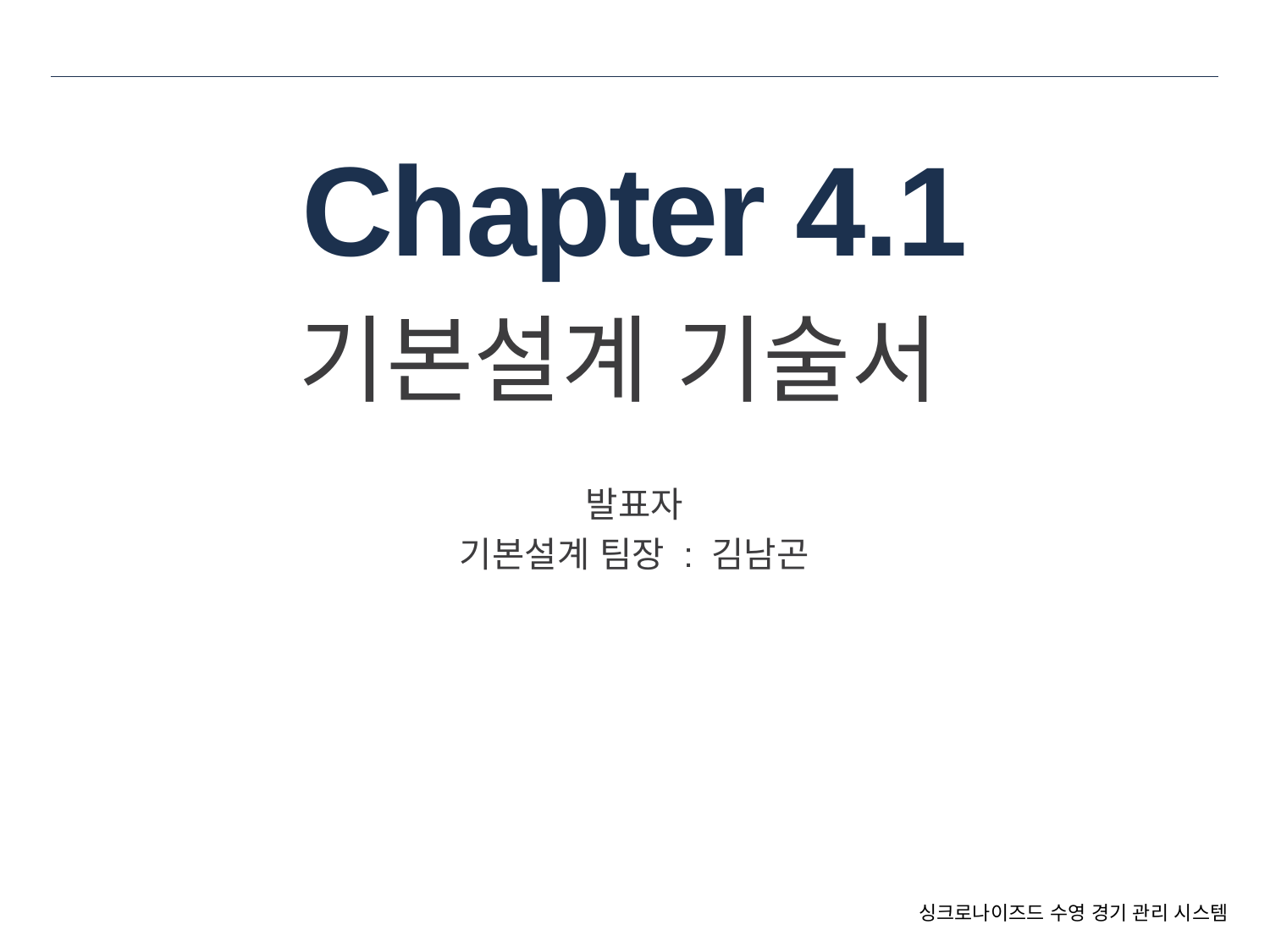

# Chapter 4.1
기본설계 기술서
발표자
기본설계 팀장 : 김남곤
싱크로나이즈드 수영 경기 관리 시스템